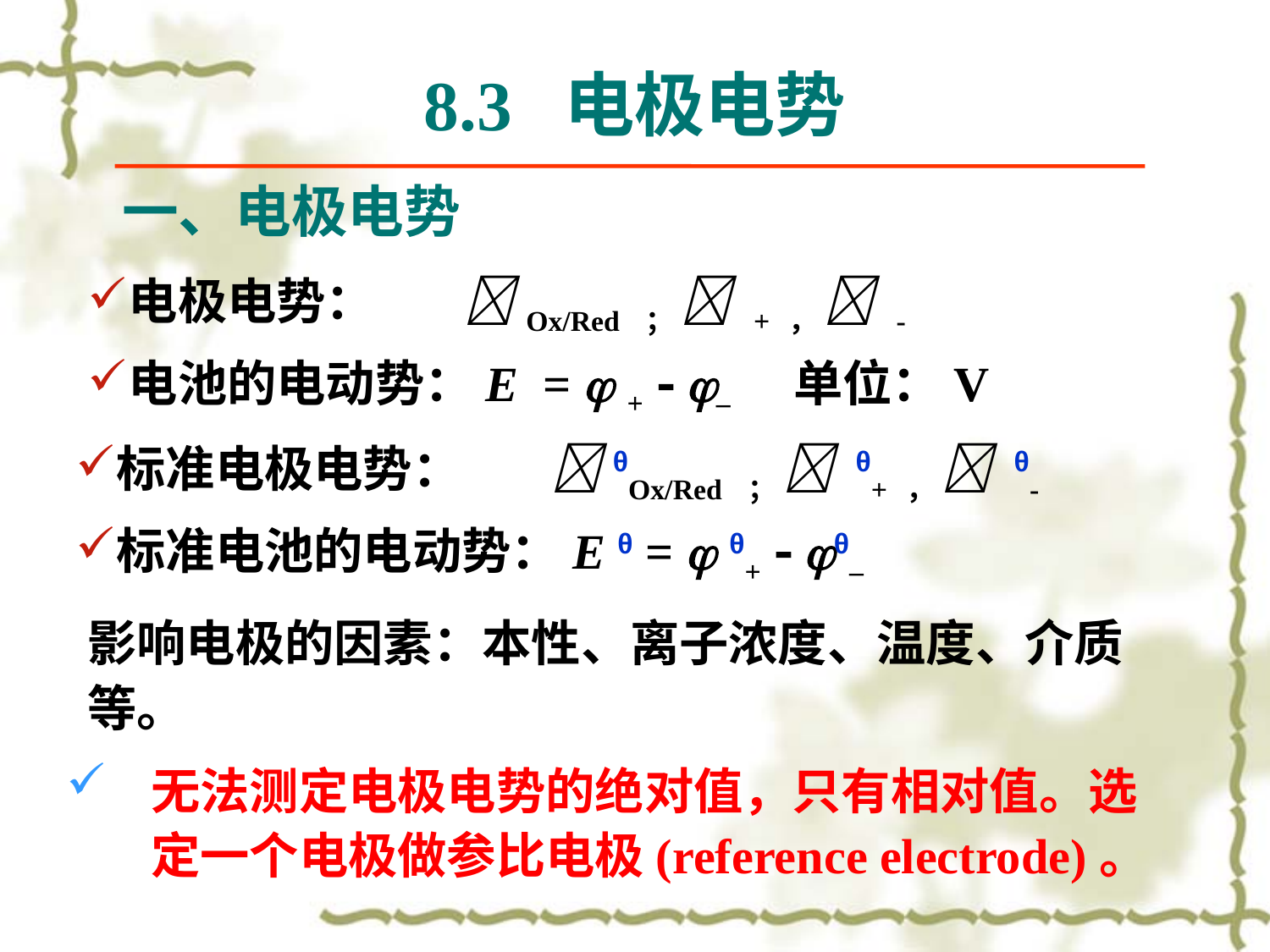

8.3  电极电势

一、电极电势
电极电势：        ϕOx/Red  ； ϕ + ， ϕ -
电池的电动势：E  = ϕ +  − ϕ–     单位：V
标准电极电势：        ϕθOx/Red  ； ϕ θ+ ， ϕ θ-
标准电池的电动势：E θ = ϕ θ+  − ϕθ–
影响电极的因素：本性、离子浓度、温度、介质等。
无法测定电极电势的绝对值，只有相对值。选定一个电极做参比电极(reference electrode)。